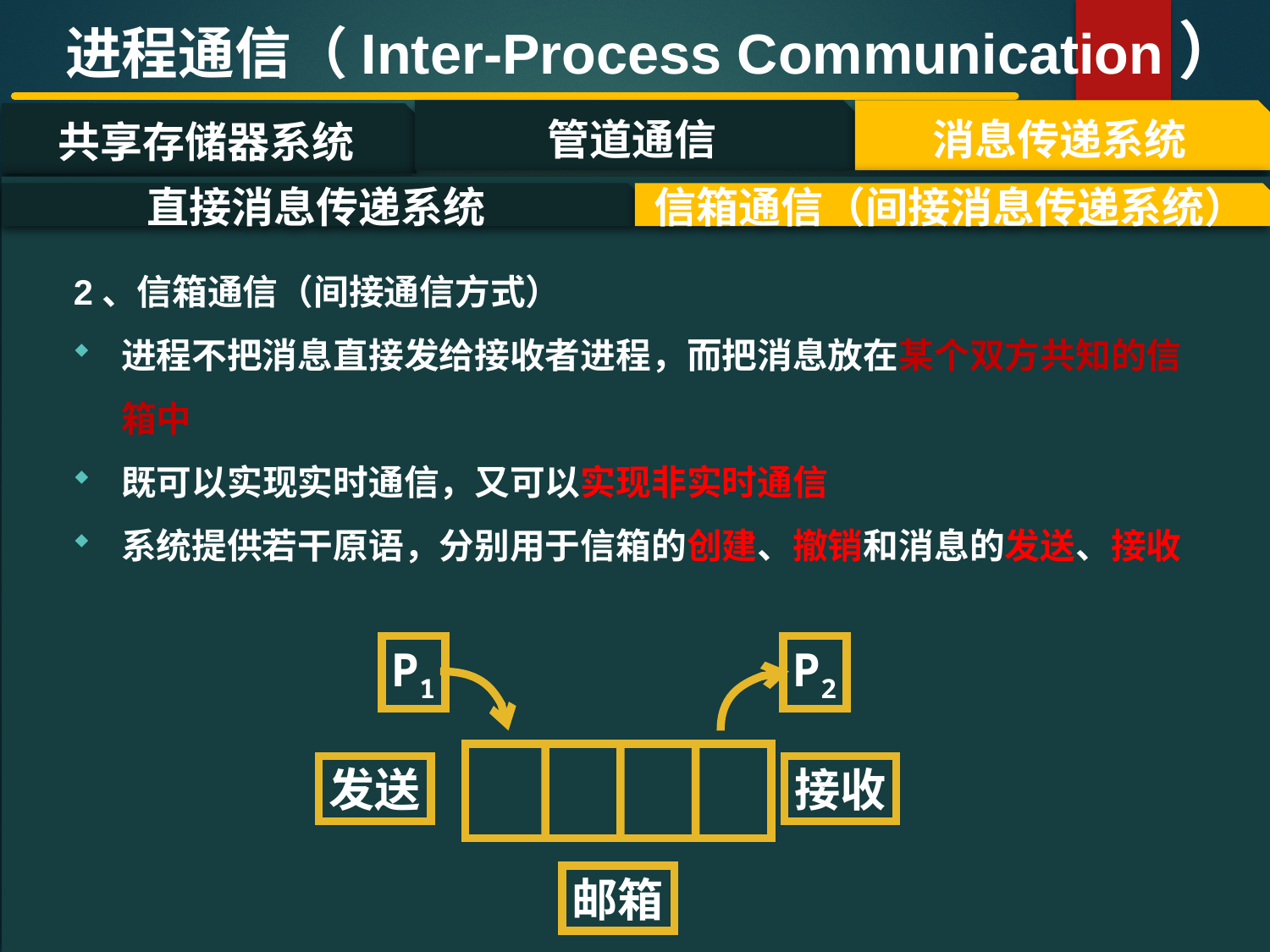

进程通信（Inter-Process Communication）
管道通信
消息传递系统
共享存储器系统
#
直接消息传递系统
信箱通信（间接消息传递系统）
2、信箱通信（间接通信方式）
进程不把消息直接发给接收者进程，而把消息放在某个双方共知的信箱中
既可以实现实时通信，又可以实现非实时通信
系统提供若干原语，分别用于信箱的创建、撤销和消息的发送、接收
P1
P2

发送
接收
邮箱